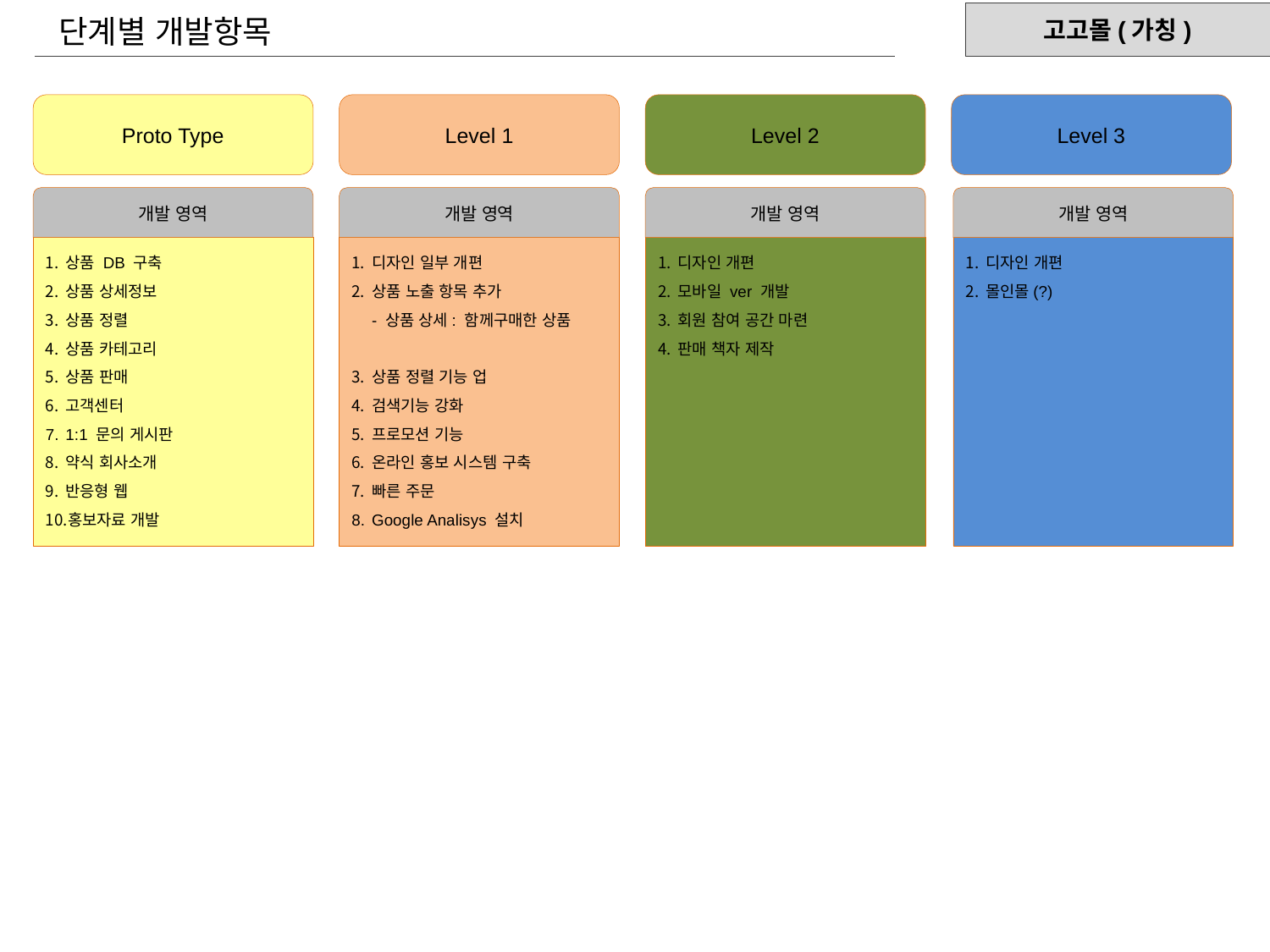

단계별 개발항목
Proto Type
Level 1
Level 2
Level 3
개발 영역
개발 영역
개발 영역
개발 영역
상품 DB 구축
상품 상세정보
상품 정렬
상품 카테고리
상품 판매
고객센터
1:1 문의 게시판
약식 회사소개
반응형 웹
홍보자료 개발
디자인 일부 개편
상품 노출 항목 추가
- 상품 상세: 함께구매한 상품
상품 정렬 기능 업
검색기능 강화
프로모션 기능
온라인 홍보 시스템 구축
빠른 주문
Google Analisys 설치
디자인 개편
모바일 ver 개발
회원 참여 공간 마련
판매 책자 제작
디자인 개편
몰인몰(?)